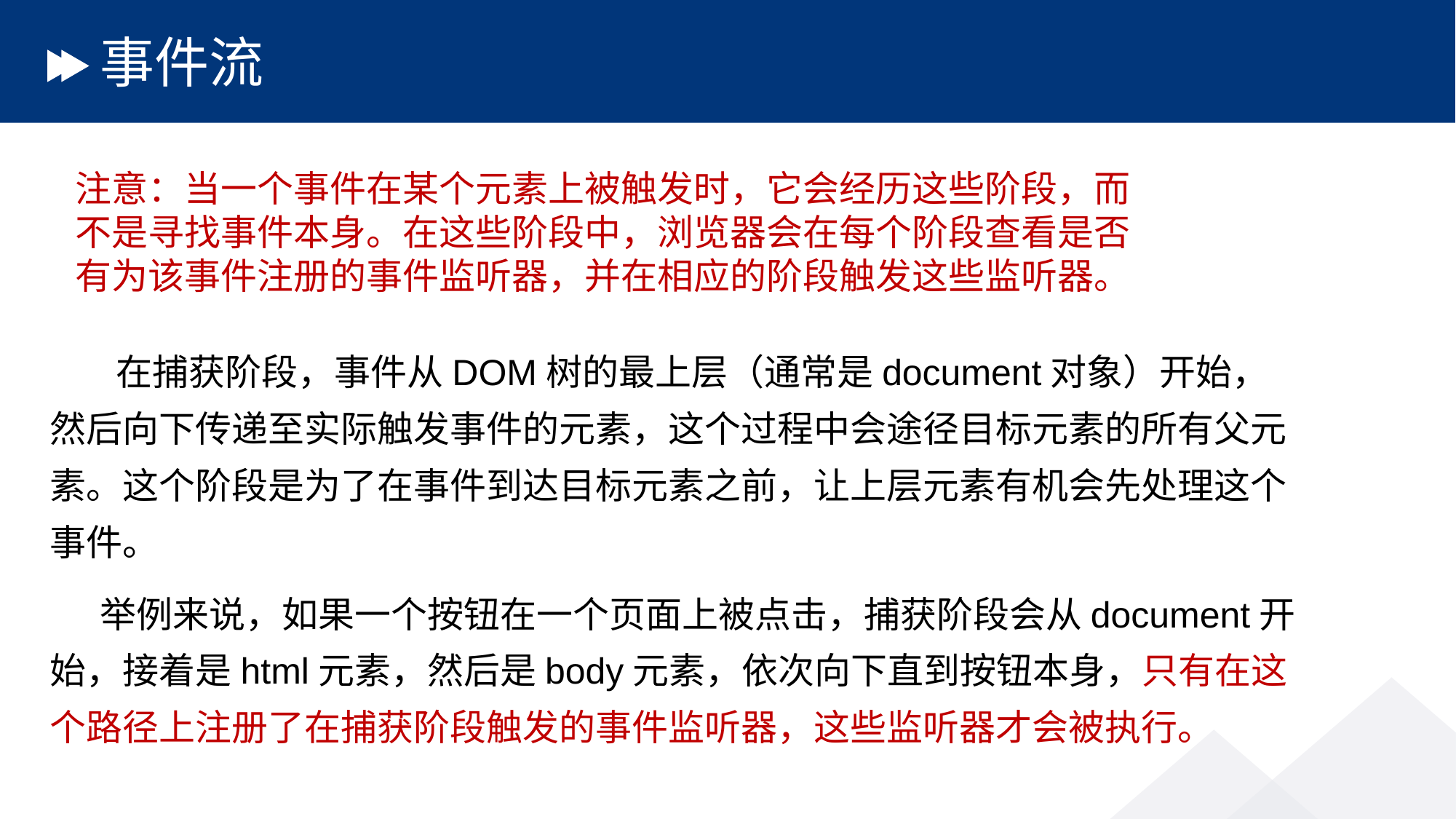

# 事件流
注意：当一个事件在某个元素上被触发时，它会经历这些阶段，而不是寻找事件本身。在这些阶段中，浏览器会在每个阶段查看是否有为该事件注册的事件监听器，并在相应的阶段触发这些监听器。
       在捕获阶段，事件从DOM树的最上层（通常是document对象）开始，然后向下传递至实际触发事件的元素，这个过程中会途径目标元素的所有父元素。这个阶段是为了在事件到达目标元素之前，让上层元素有机会先处理这个事件。
     举例来说，如果一个按钮在一个页面上被点击，捕获阶段会从document开始，接着是html元素，然后是body元素，依次向下直到按钮本身，只有在这个路径上注册了在捕获阶段触发的事件监听器，这些监听器才会被执行。